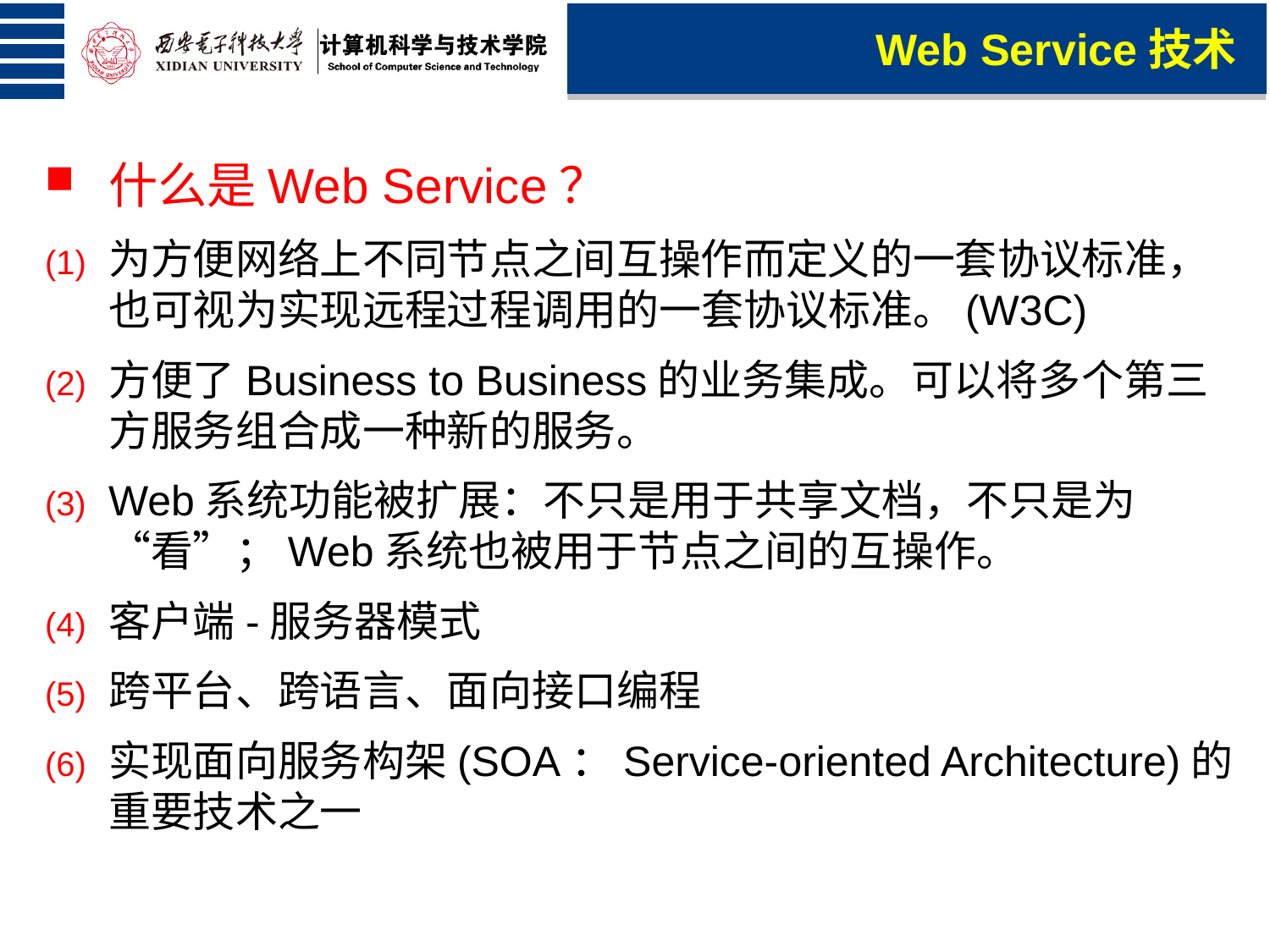

Web Service技术

什么是Web Service？
为方便网络上不同节点之间互操作而定义的一套协议标准， 也可视为实现远程过程调用的一套协议标准。(W3C)
方便了Business to Business的业务集成。可以将多个第三方服务组合成一种新的服务。
Web系统功能被扩展：不只是用于共享文档，不只是为“看”；Web系统也被用于节点之间的互操作。
客户端-服务器模式
跨平台、跨语言、面向接口编程
实现面向服务构架(SOA：Service-oriented Architecture)的重要技术之一